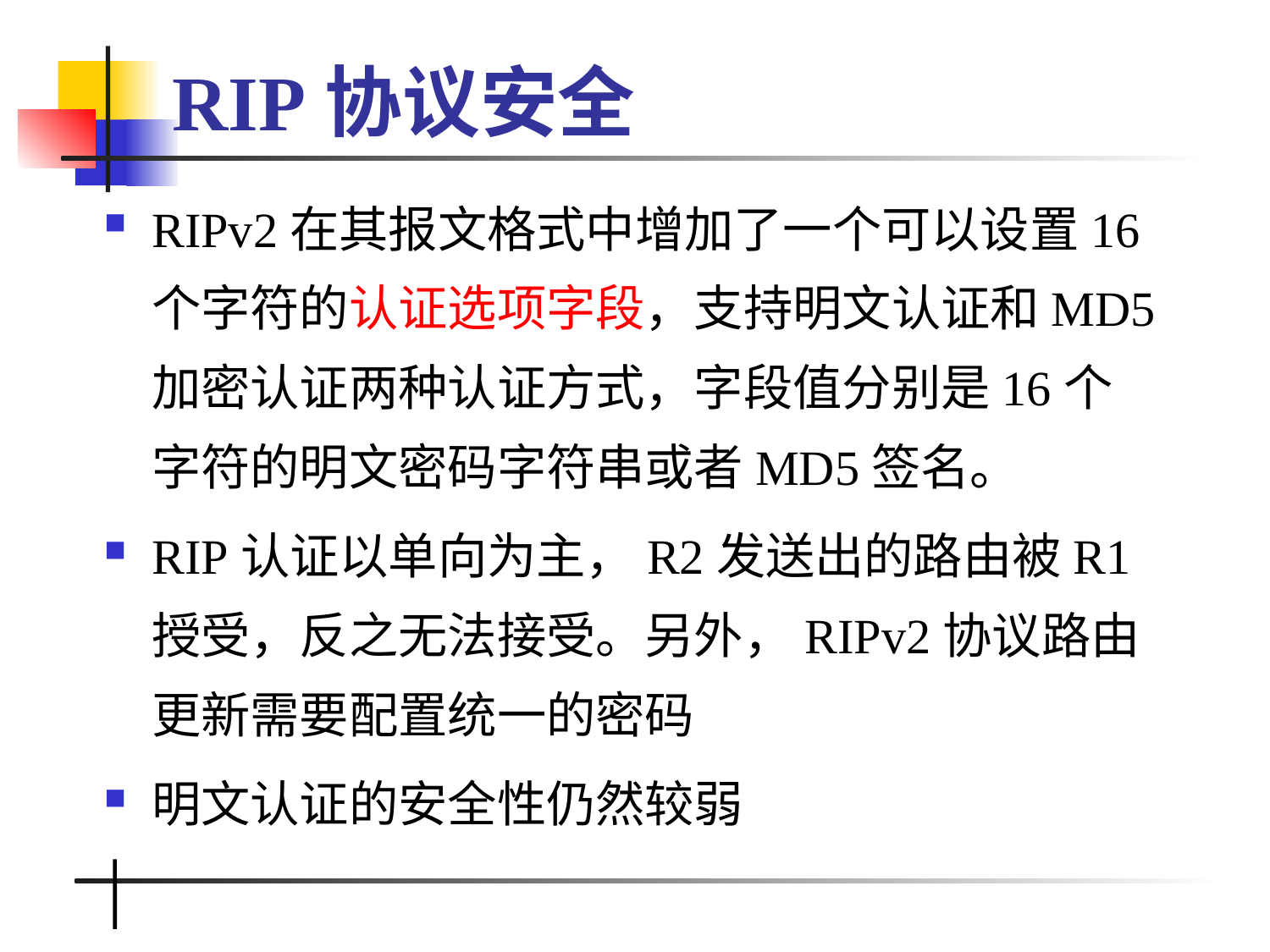

# RIP协议安全
RIPv2在其报文格式中增加了一个可以设置16个字符的认证选项字段，支持明文认证和MD5加密认证两种认证方式，字段值分别是16个字符的明文密码字符串或者MD5签名。
RIP认证以单向为主，R2发送出的路由被R1授受，反之无法接受。另外，RIPv2协议路由更新需要配置统一的密码
明文认证的安全性仍然较弱